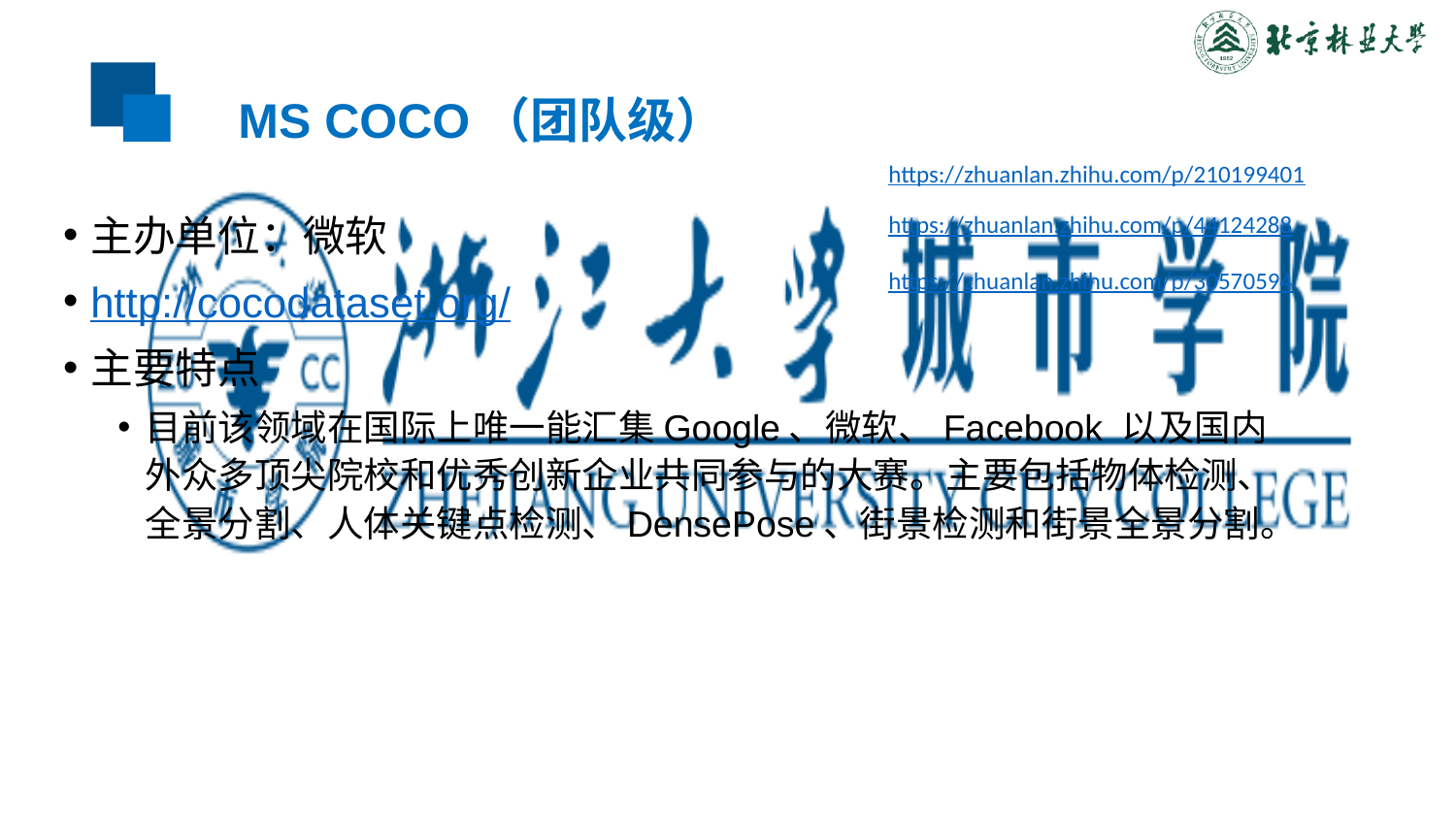

# MS COCO（团队级）

https://zhuanlan.zhihu.com/p/210199401
主办单位：微软
http://cocodataset.org/
主要特点
目前该领域在国际上唯一能汇集Google、微软、Facebook 以及国内外众多顶尖院校和优秀创新企业共同参与的大赛。主要包括物体检测、全景分割、人体关键点检测、DensePose、街景检测和街景全景分割。
https://zhuanlan.zhihu.com/p/44124288
https://zhuanlan.zhihu.com/p/30570594